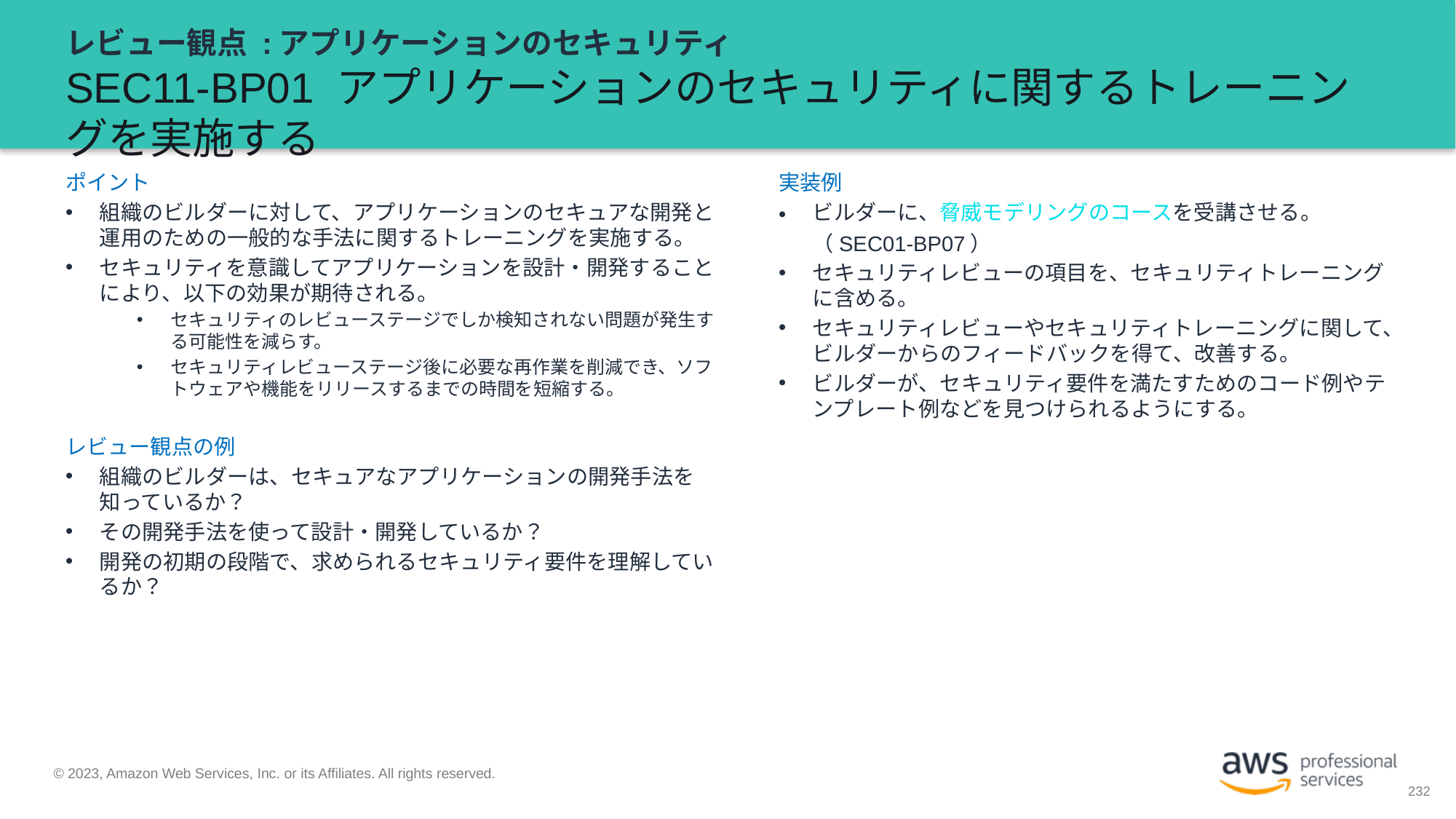

# レビュー観点 :アプリケーションのセキュリティ SEC11-BP01 アプリケーションのセキュリティに関するトレーニングを実施する
ポイント
組織のビルダーに対して、アプリケーションのセキュアな開発と運用のための一般的な手法に関するトレーニングを実施する。
セキュリティを意識してアプリケーションを設計・開発することにより、以下の効果が期待される。
セキュリティのレビューステージでしか検知されない問題が発生する可能性を減らす。
セキュリティレビューステージ後に必要な再作業を削減でき、ソフトウェアや機能をリリースするまでの時間を短縮する。

レビュー観点の例
組織のビルダーは、セキュアなアプリケーションの開発手法を知っているか？
その開発手法を使って設計・開発しているか？
開発の初期の段階で、求められるセキュリティ要件を理解しているか？
実装例
ビルダーに、脅威モデリングのコースを受講させる。（SEC01-BP07）
セキュリティレビューの項目を、セキュリティトレーニングに含める。
セキュリティレビューやセキュリティトレーニングに関して、ビルダーからのフィードバックを得て、改善する。
ビルダーが、セキュリティ要件を満たすためのコード例やテンプレート例などを見つけられるようにする。